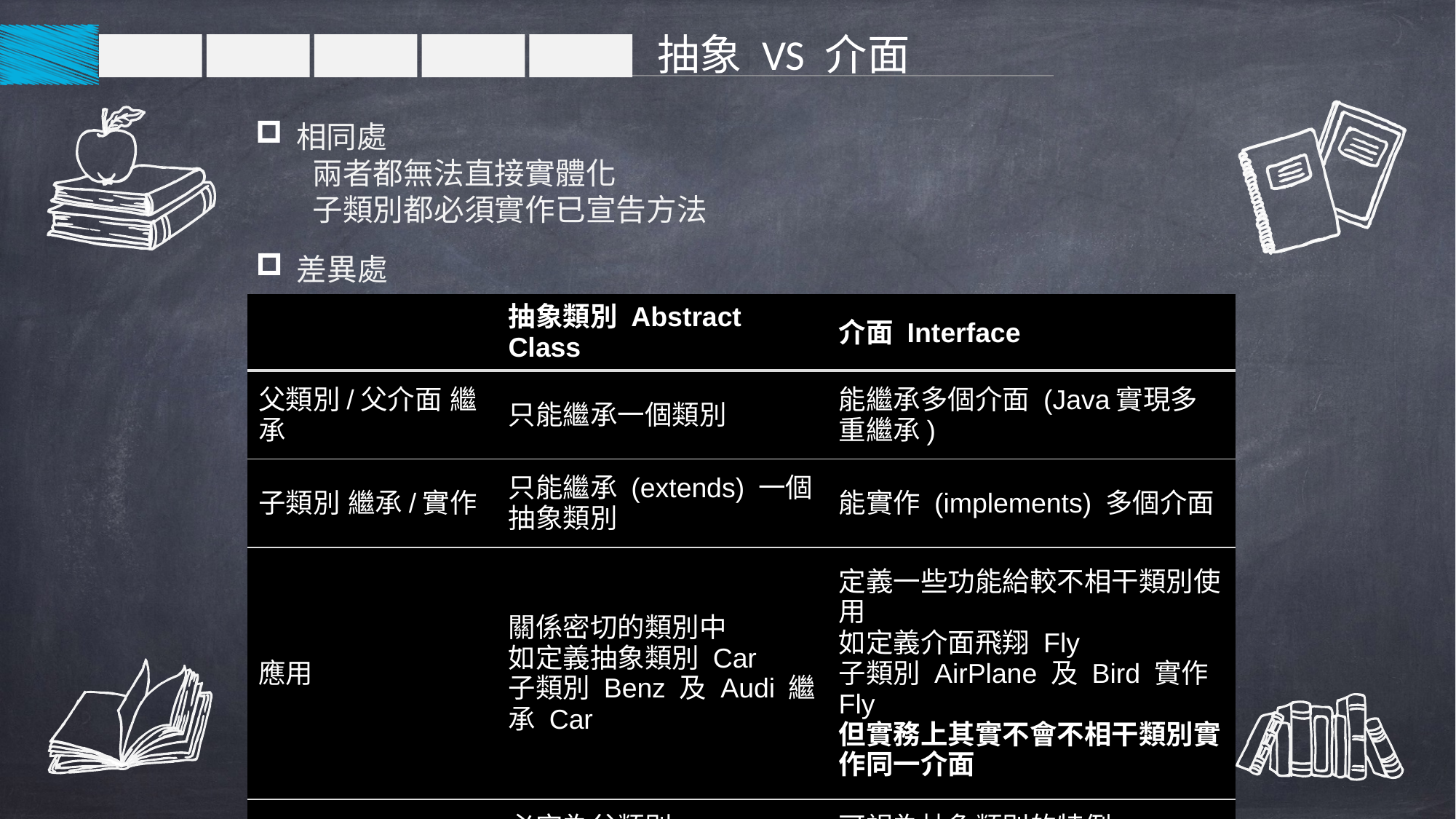

抽象 VS 介面

相同處
   兩者都無法直接實體化
   子類別都必須實作已宣告方法
差異處
|  | 抽象類別 Abstract Class | 介面 Interface |
| --- | --- | --- |
| 父類別/父介面 繼承 | 只能繼承一個類別 | 能繼承多個介面 (Java實現多重繼承) |
| 子類別 繼承/實作 | 只能繼承 (extends) 一個抽象類別 | 能實作 (implements) 多個介面 |
| 應用 | 關係密切的類別中 如定義抽象類別 Car 子類別 Benz 及 Audi 繼承 Car | 定義一些功能給較不相干類別使用 如定義介面飛翔 Fly 子類別 AirPlane 及 Bird 實作 Fly 但實務上其實不會不相干類別實作同一介面 |
|  | 必定為父類別 | 可視為抽象類別的特例 |